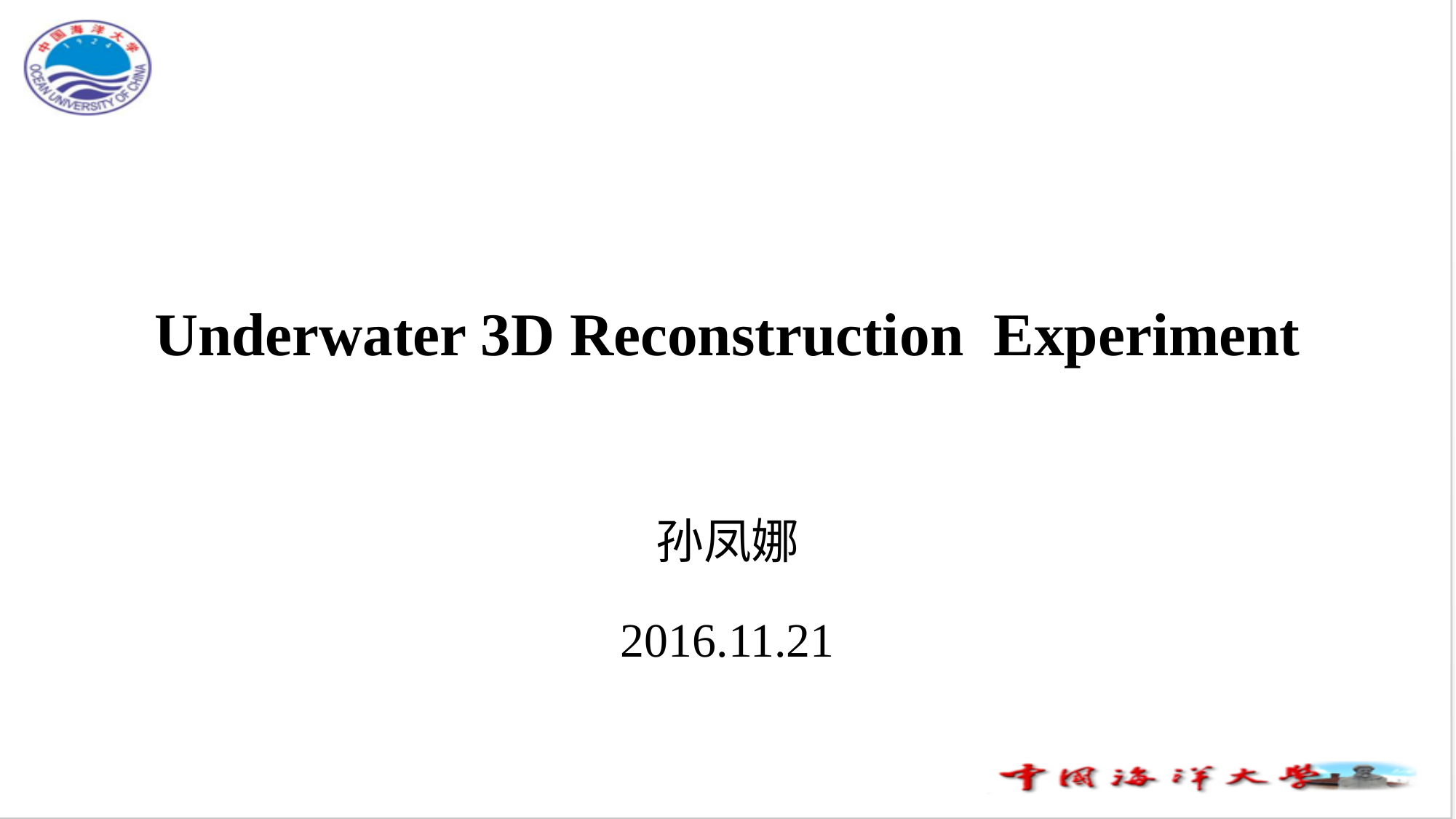

# Underwater 3D Reconstruction  Experiment

孙凤娜
2016.11.21